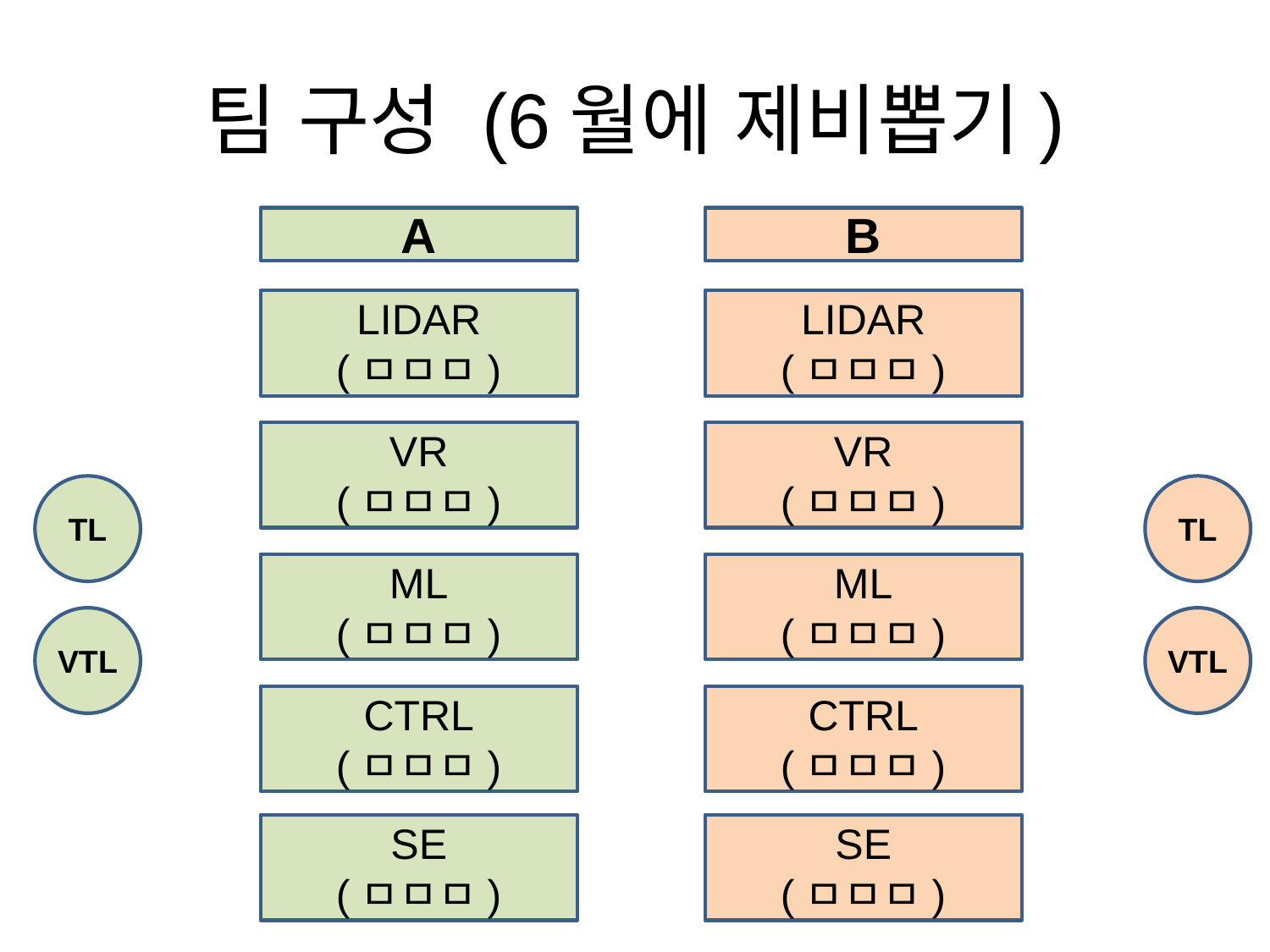

# 팀 구성 (6월에 제비뽑기)
A
B
LIDAR
(ㅁㅁㅁ)
LIDAR
(ㅁㅁㅁ)
VR
(ㅁㅁㅁ)
VR
(ㅁㅁㅁ)
TL
TL
ML
(ㅁㅁㅁ)
ML
(ㅁㅁㅁ)
VTL
VTL
CTRL
(ㅁㅁㅁ)
CTRL
(ㅁㅁㅁ)
SE
(ㅁㅁㅁ)
SE
(ㅁㅁㅁ)